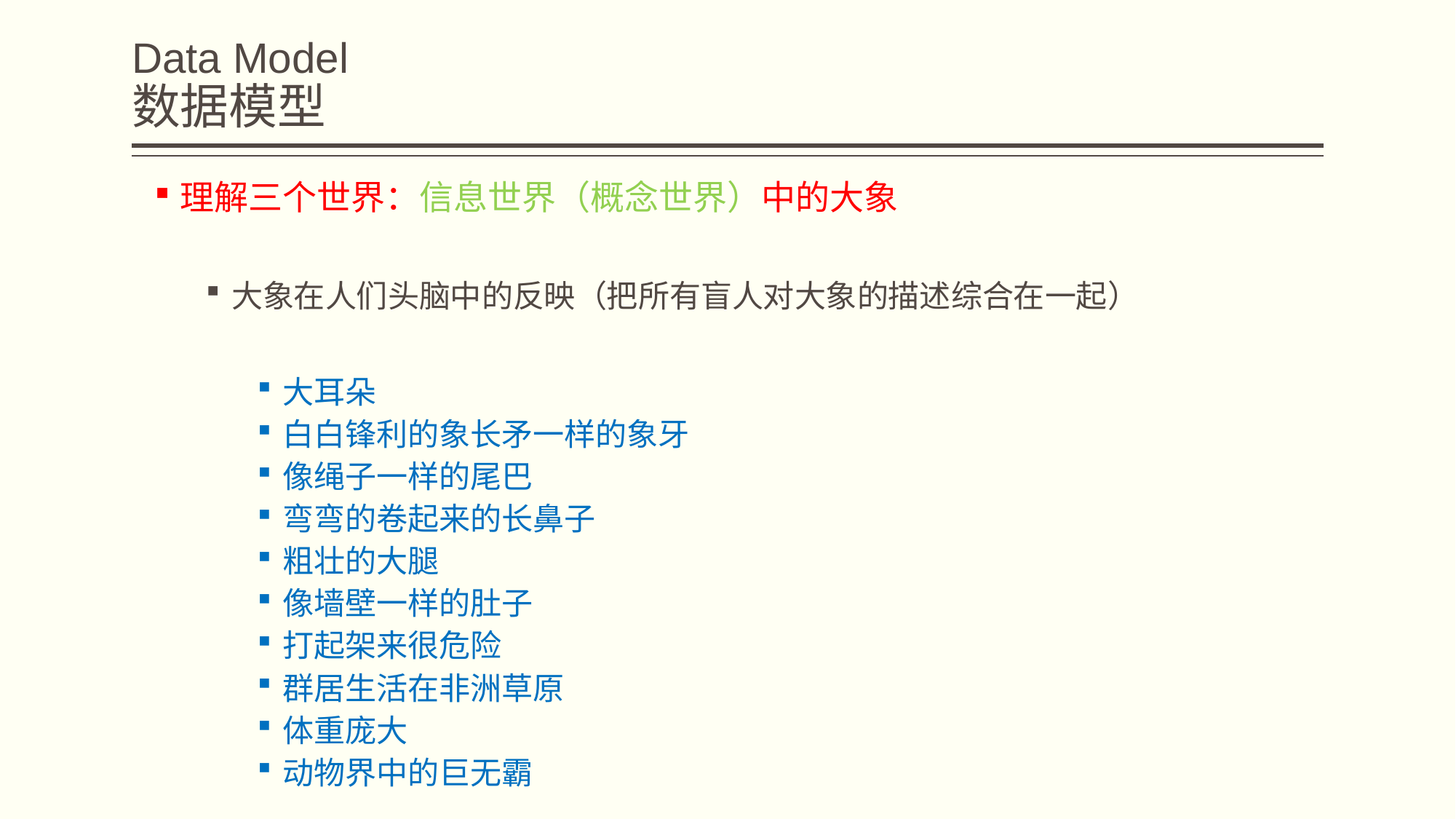

# Data Model 数据模型
理解三个世界：信息世界（概念世界）中的大象

大象在人们头脑中的反映（把所有盲人对大象的描述综合在一起）

大耳朵
白白锋利的象长矛一样的象牙
像绳子一样的尾巴
弯弯的卷起来的长鼻子
粗壮的大腿
像墙壁一样的肚子
打起架来很危险
群居生活在非洲草原
体重庞大
动物界中的巨无霸